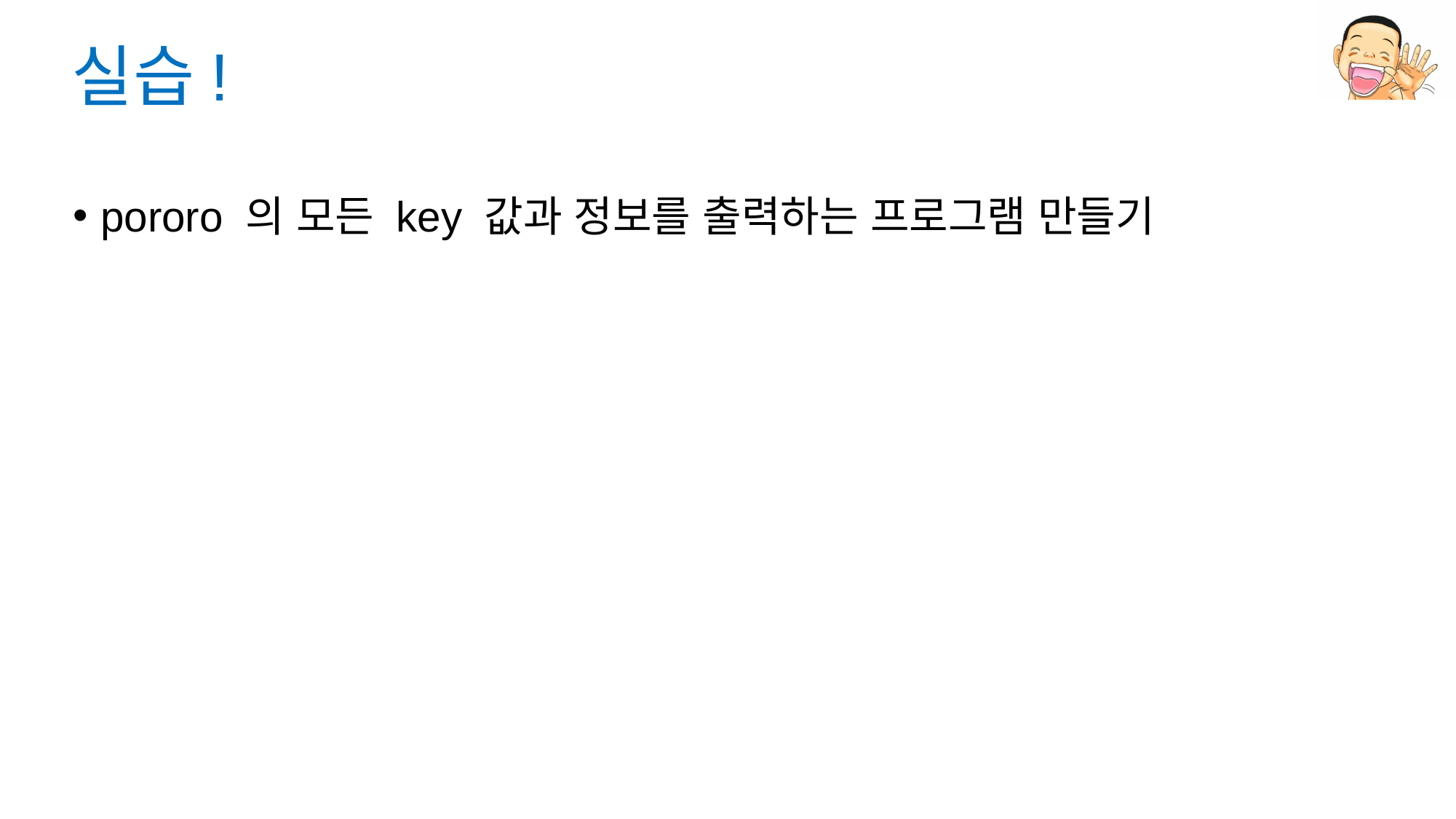

# 실습!
pororo 의 모든 key 값과 정보를 출력하는 프로그램 만들기